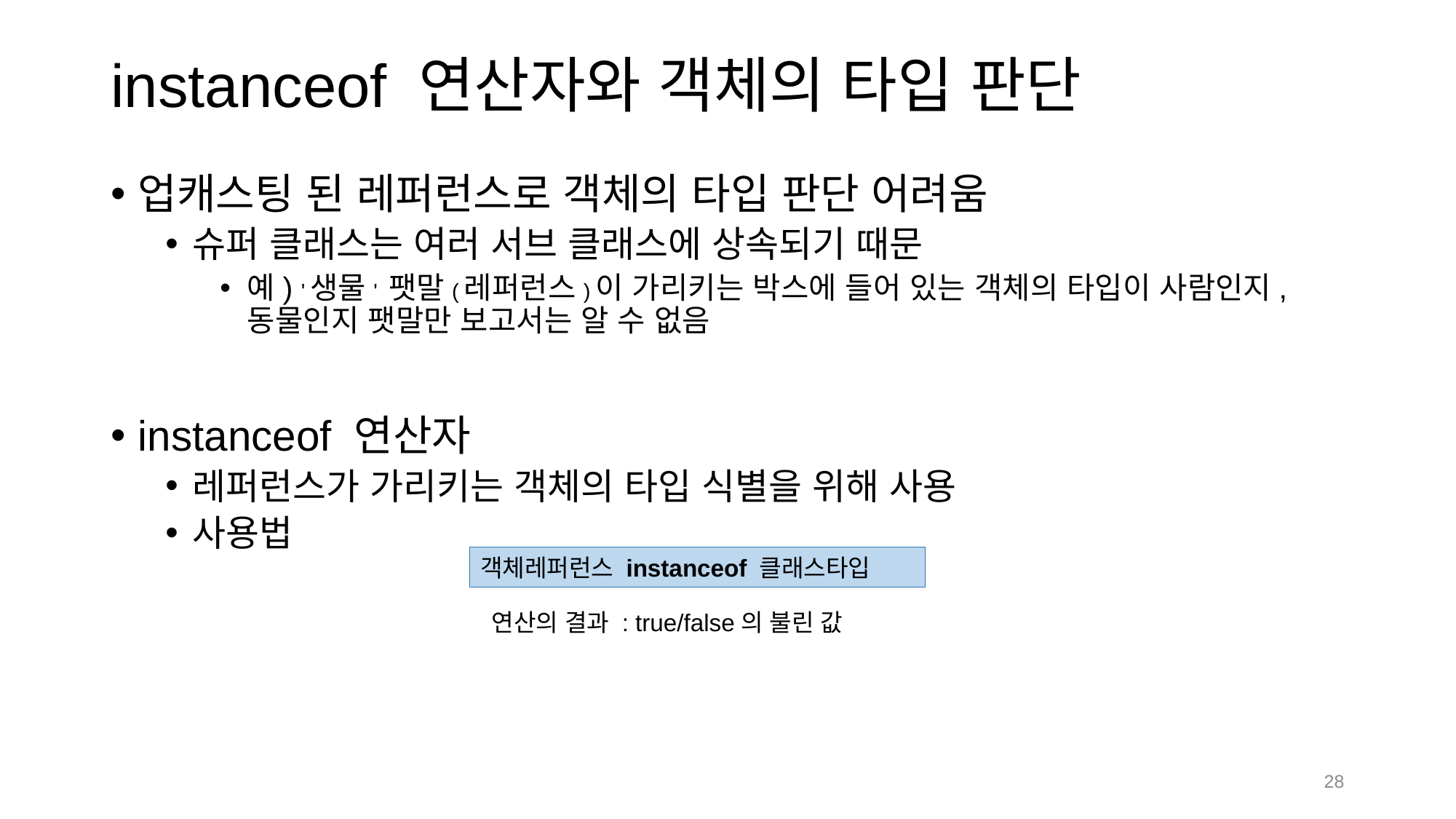

# instanceof 연산자와 객체의 타입 판단
업캐스팅 된 레퍼런스로 객체의 타입 판단 어려움
슈퍼 클래스는 여러 서브 클래스에 상속되기 때문
예) '생물' 팻말(레퍼런스)이 가리키는 박스에 들어 있는 객체의 타입이 사람인지, 동물인지 팻말만 보고서는 알 수 없음

instanceof 연산자
레퍼런스가 가리키는 객체의 타입 식별을 위해 사용
사용법
객체레퍼런스 instanceof 클래스타입
연산의 결과 : true/false의 불린 값
28